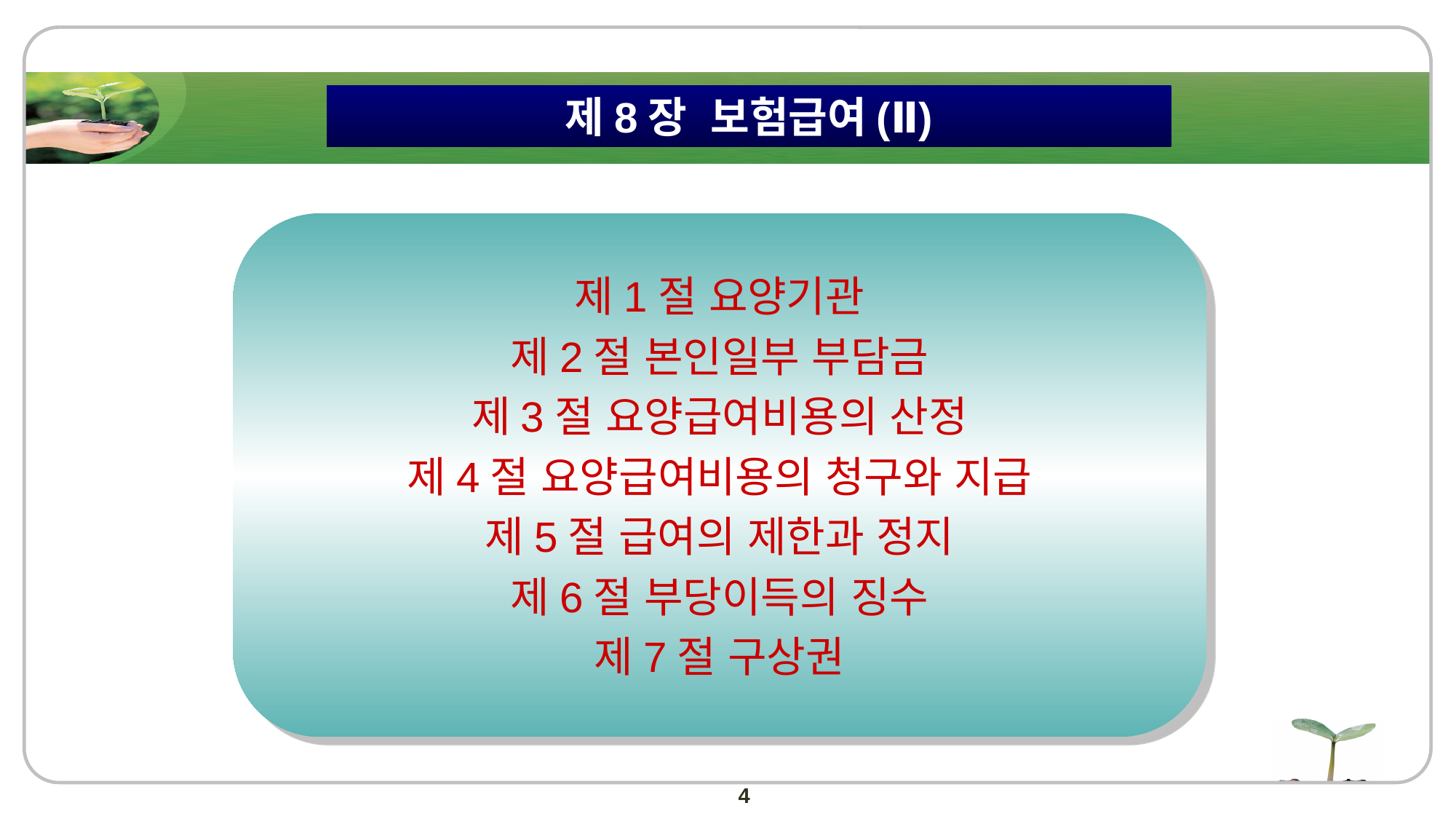

제8장  보험급여(Ⅱ)
제1절 요양기관
제2절 본인일부 부담금
제3절 요양급여비용의 산정
제4절 요양급여비용의 청구와 지급
제5절 급여의 제한과 정지
제6절 부당이득의 징수
제7절 구상권
4